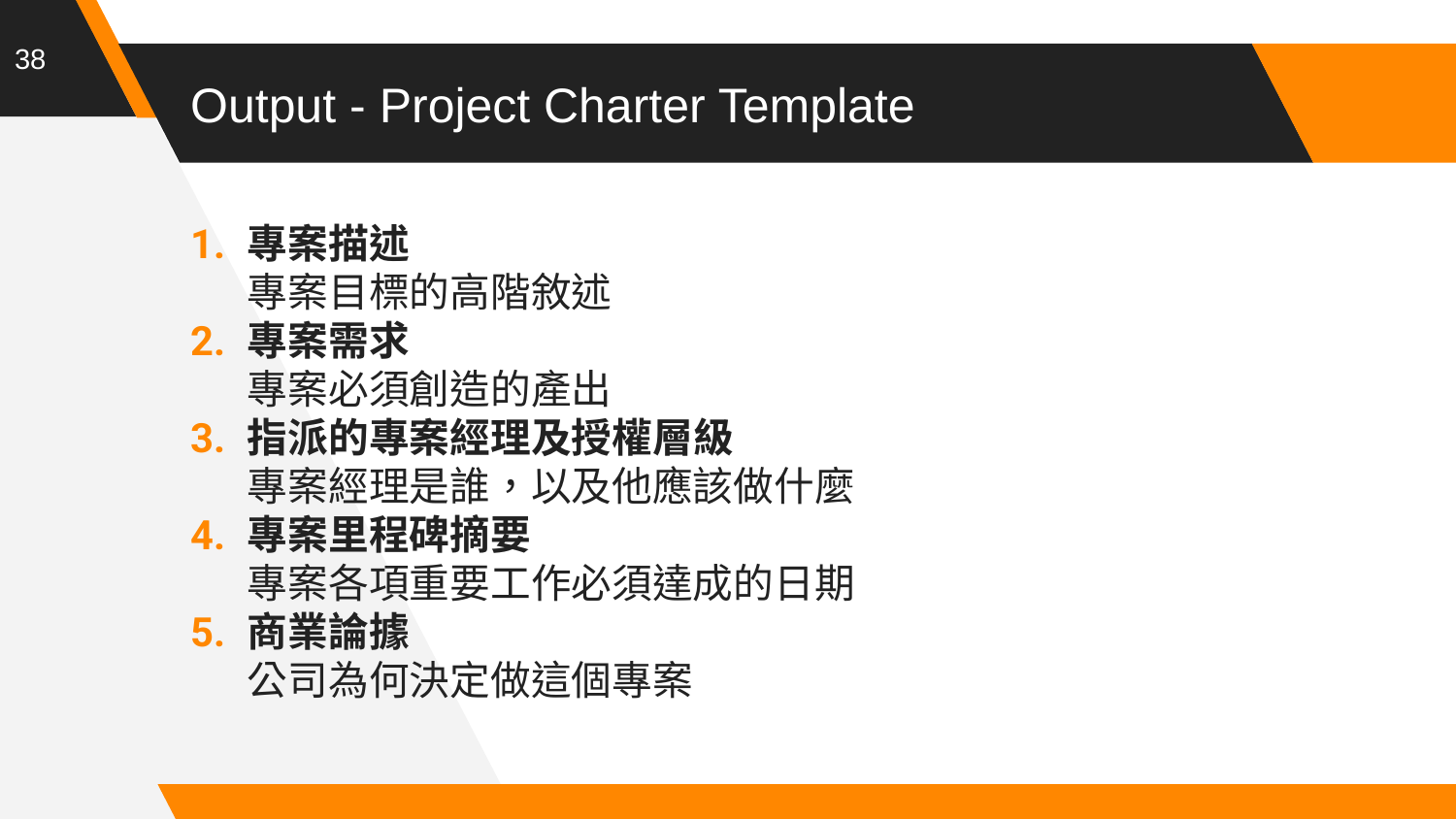

38
# Output - Project Charter Template
專案描述
專案目標的高階敘述
專案需求
專案必須創造的產出
指派的專案經理及授權層級
專案經理是誰，以及他應該做什麼
專案里程碑摘要
專案各項重要工作必須達成的日期
商業論據
公司為何決定做這個專案